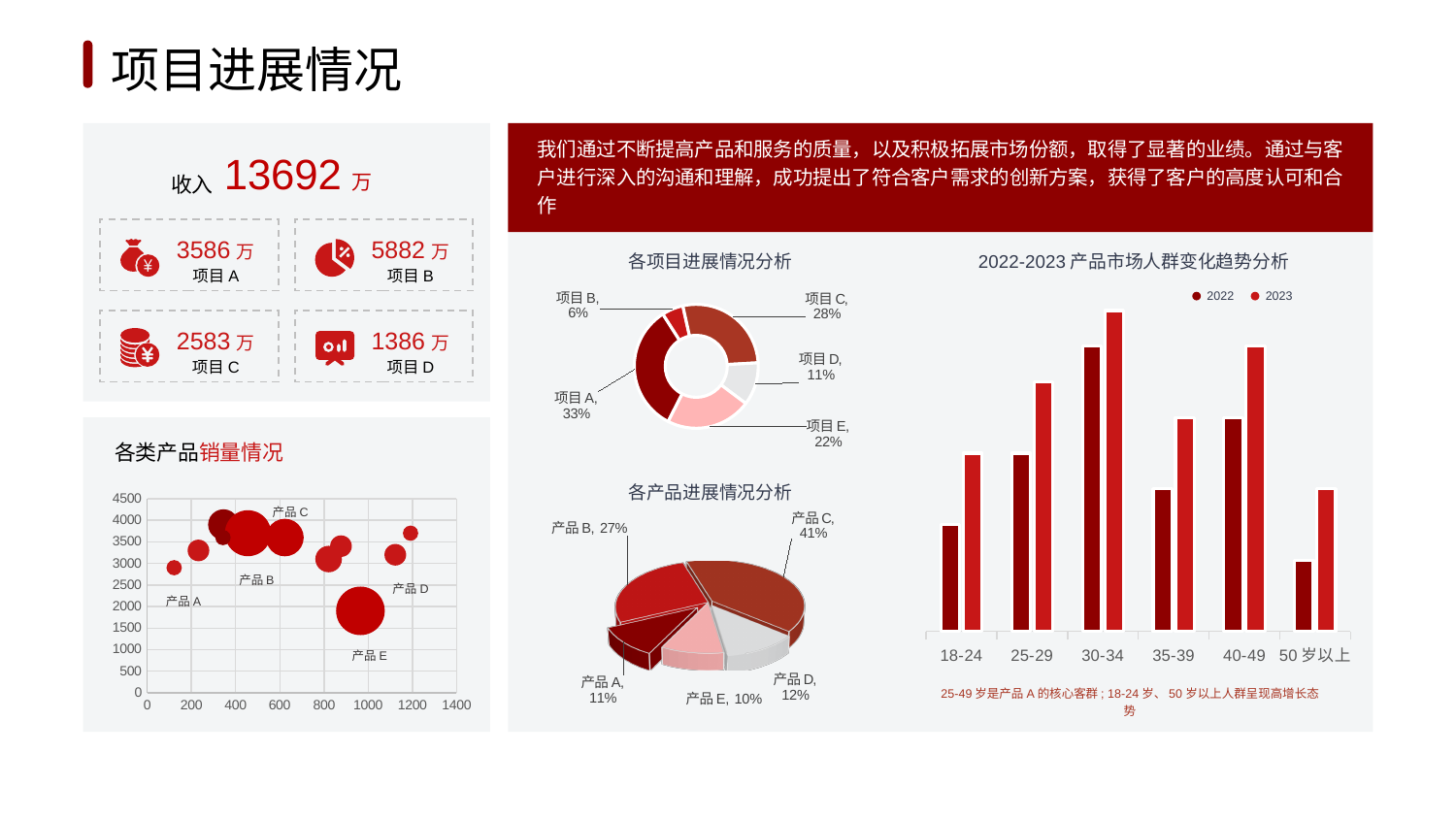

1
2
3
4
5
6
项目进展情况

我们通过不断提高产品和服务的质量，以及积极拓展市场份额，取得了显著的业绩。通过与客户进行深入的沟通和理解，成功提出了符合客户需求的创新方案，获得了客户的高度认可和合作
13692万
收入

3586万
5882万

各项目进展情况分析
2022-2023产品市场人群变化趋势分析
项目A
项目B

### Chart

| Category | 销售额 | 销售额2 |
|---|---|---|
| 18-24 | 3.0 | 5.0 |
| 25-29 | 5.0 | 7.0 |
| 30-34 | 8.0 | 9.0 |
| 35-39 | 4.0 | 6.0 |
| 40-49 | 6.0 | 8.0 |
| 50岁以上 | 2.0 | 4.0 |

### Chart

| Category | 期末金额 |
|---|---|
| 项目A | 1200.0 |
| 项目B | 200.0 |
| 项目C | 989.0 |
| 项目D | 400.0 |
| 项目E | 798.0 |
2022
2023

2583万
1386万

项目C
项目D

各类产品销量情况
各产品进展情况分析

### Chart

| Category | 销售单价 |
|---|---|
产品C

[unsupported chart]

产品B
产品D
产品A
产品E
25-49岁是产品A的核心客群; 18-24岁、50岁以上人群呈现高增长态势